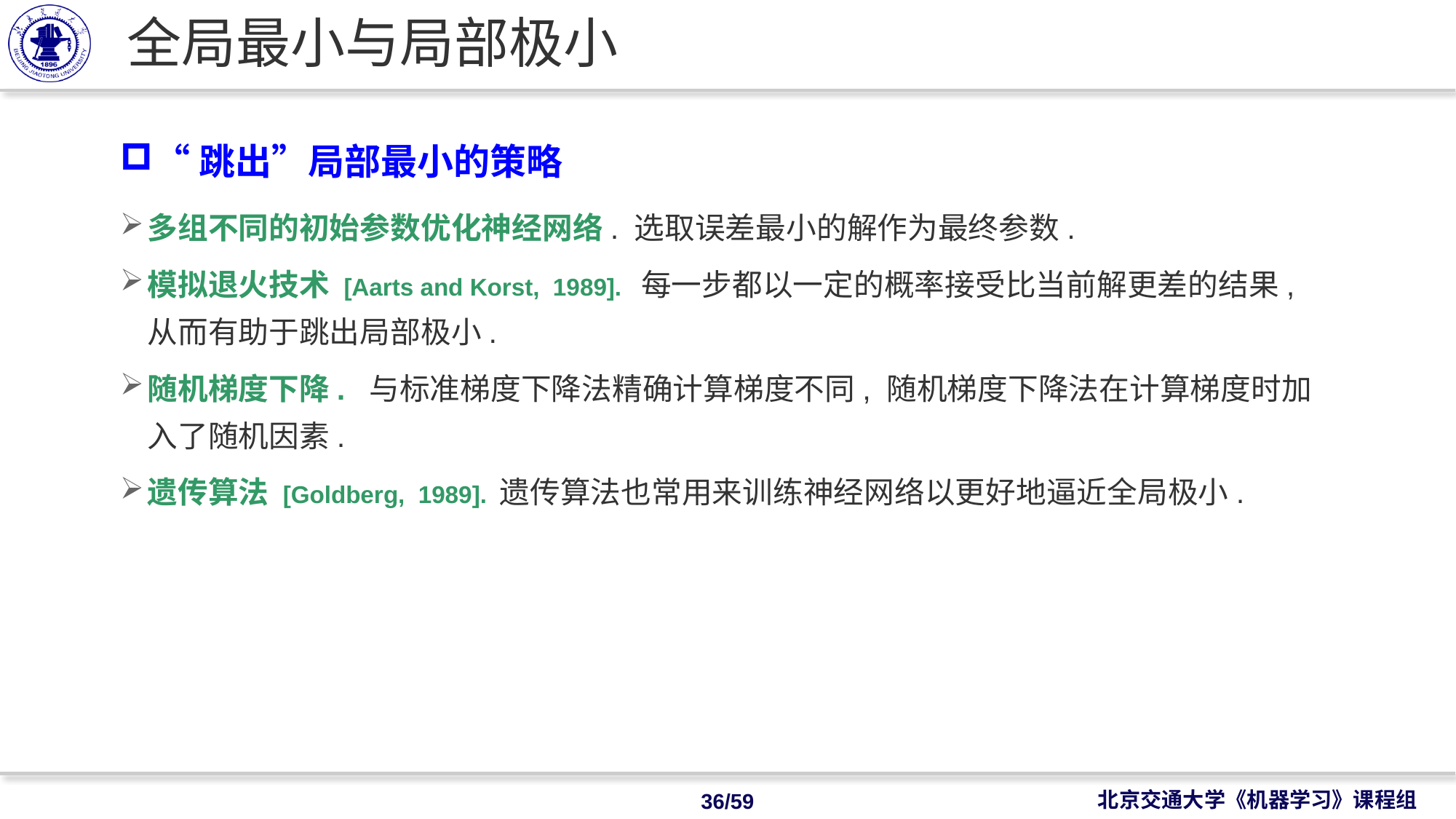

# 全局最小与局部极小
“跳出”局部最小的策略
多组不同的初始参数优化神经网络. 选取误差最小的解作为最终参数.
模拟退火技术 [Aarts and Korst,  1989].  每一步都以一定的概率接受比当前解更差的结果, 从而有助于跳出局部极小.
随机梯度下降.  与标准梯度下降法精确计算梯度不同, 随机梯度下降法在计算梯度时加入了随机因素.
遗传算法 [Goldberg,  1989]. 遗传算法也常用来训练神经网络以更好地逼近全局极小.